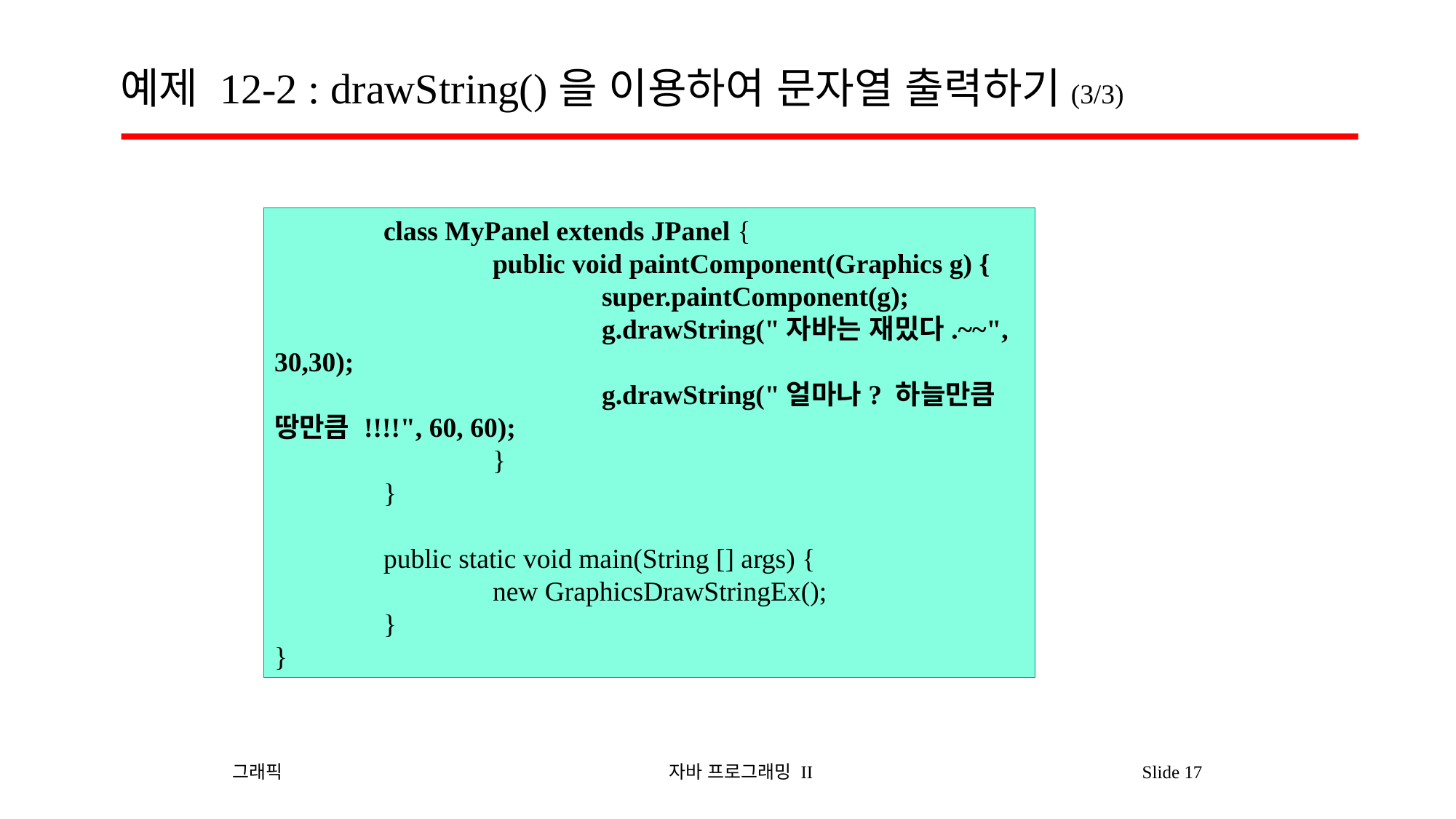

# 예제 12-2 : drawString()을 이용하여 문자열 출력하기(3/3)
	class MyPanel extends JPanel {
		public void paintComponent(Graphics g) {
			super.paintComponent(g);
			g.drawString("자바는 재밌다.~~", 30,30);
			g.drawString("얼마나? 하늘만큼 땅만큼 !!!!", 60, 60);
		}
	}

	public static void main(String [] args) {
		new GraphicsDrawStringEx();
	}
}